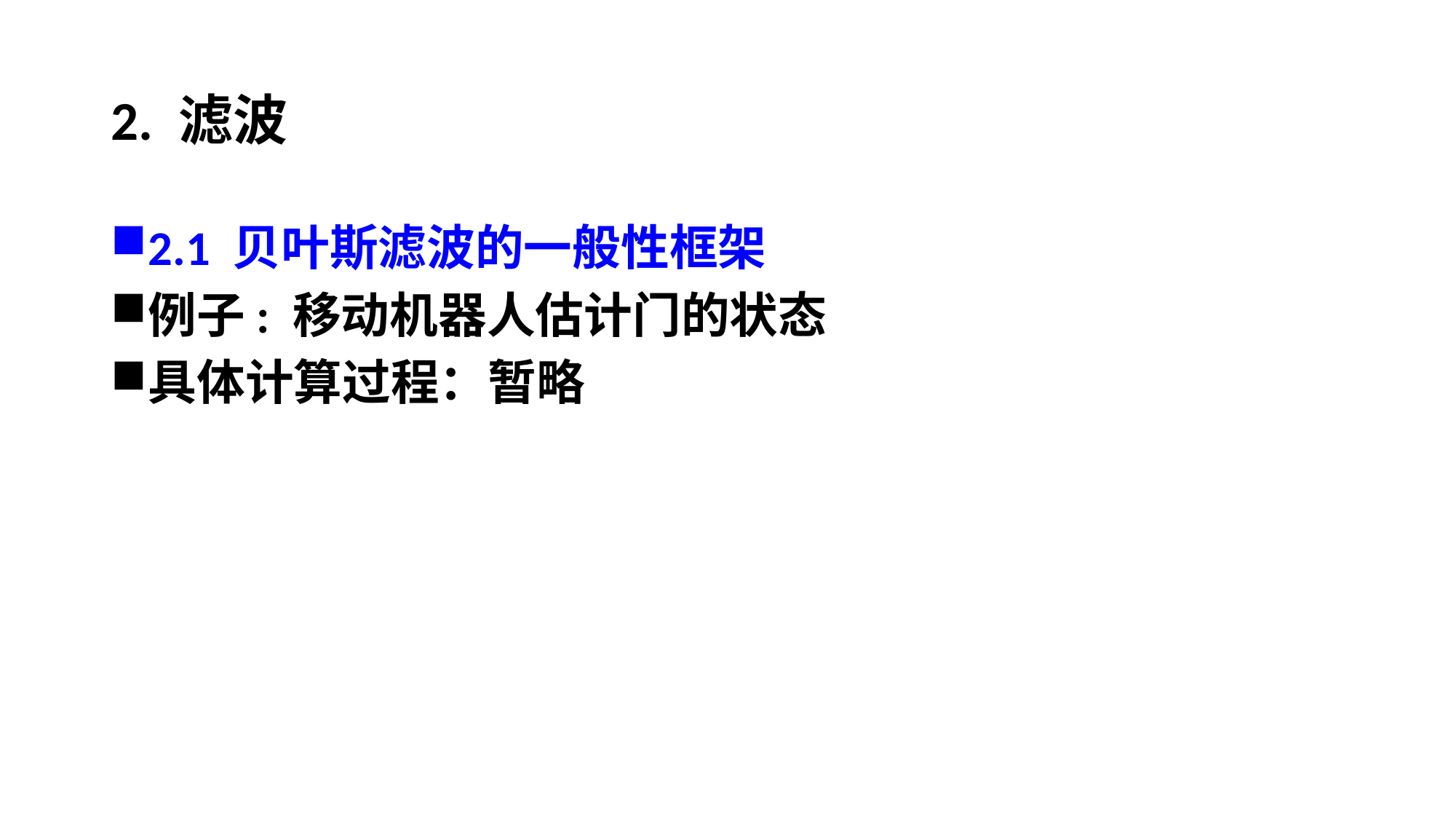

# 2. 滤波
2.1 贝叶斯滤波的一般性框架
例子: 移动机器人估计门的状态
具体计算过程：暂略